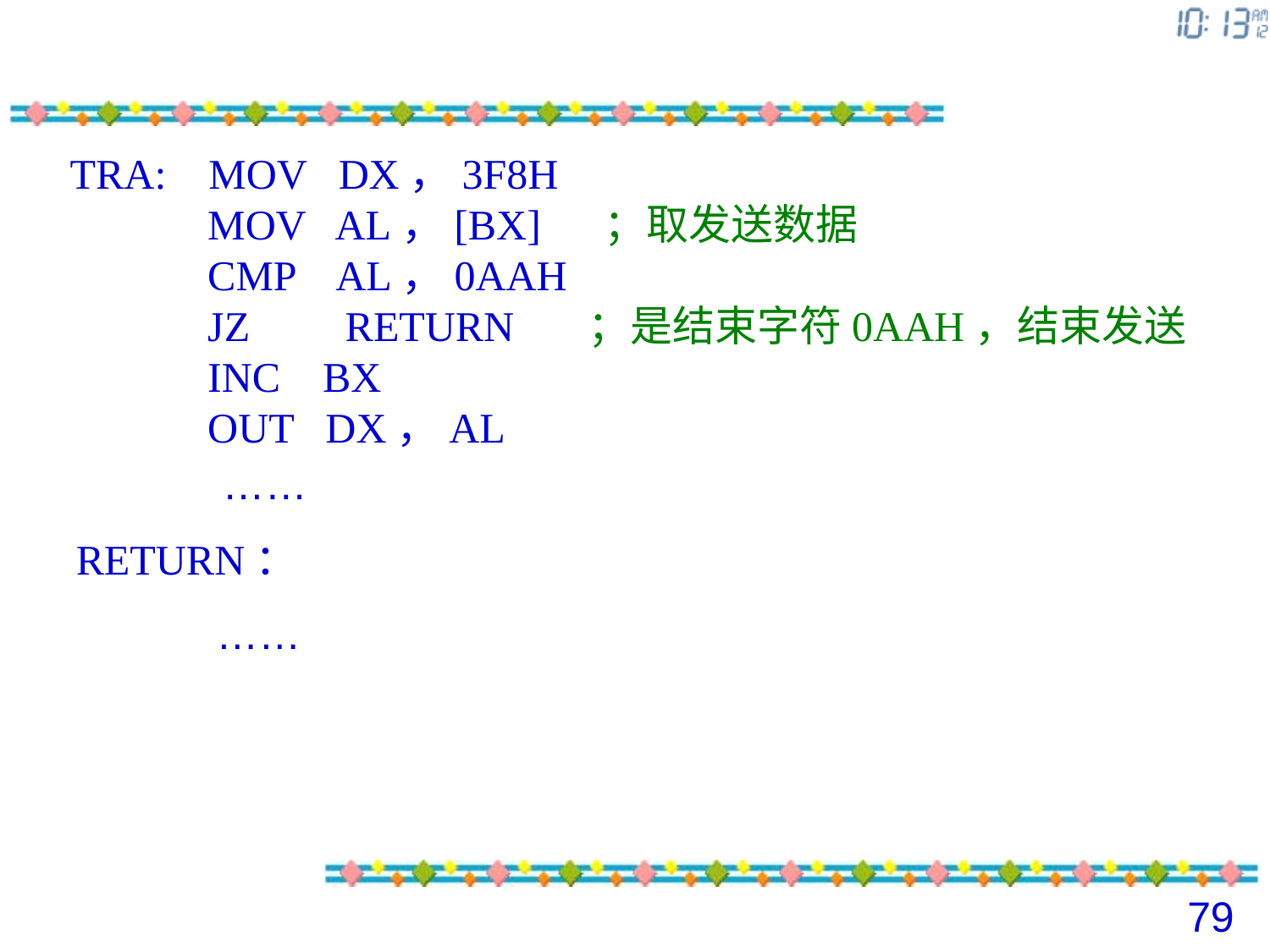

TRA:    MOV   DX，3F8H
             MOV   AL，[BX]     ；取发送数据
             CMP    AL，0AAH
             JZ         RETURN      ；是结束字符0AAH，结束发送
             INC    BX
             OUT   DX，AL
……
RETURN：
……